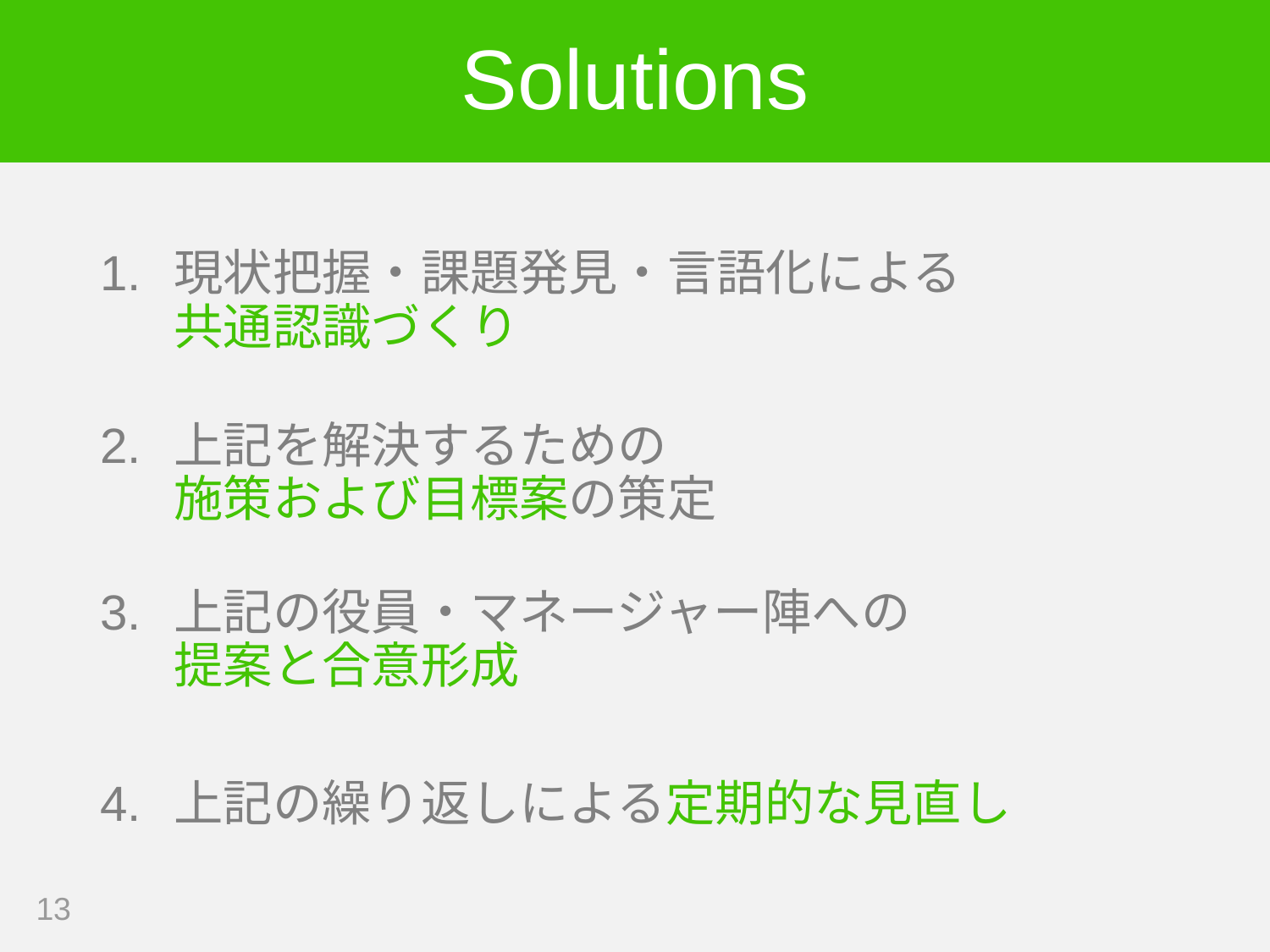

# Solutions
現状把握・課題発見・言語化による
共通認識づくり
上記を解決するための
施策および目標案の策定
上記の役員・マネージャー陣への
提案と合意形成

上記の繰り返しによる定期的な見直し
13